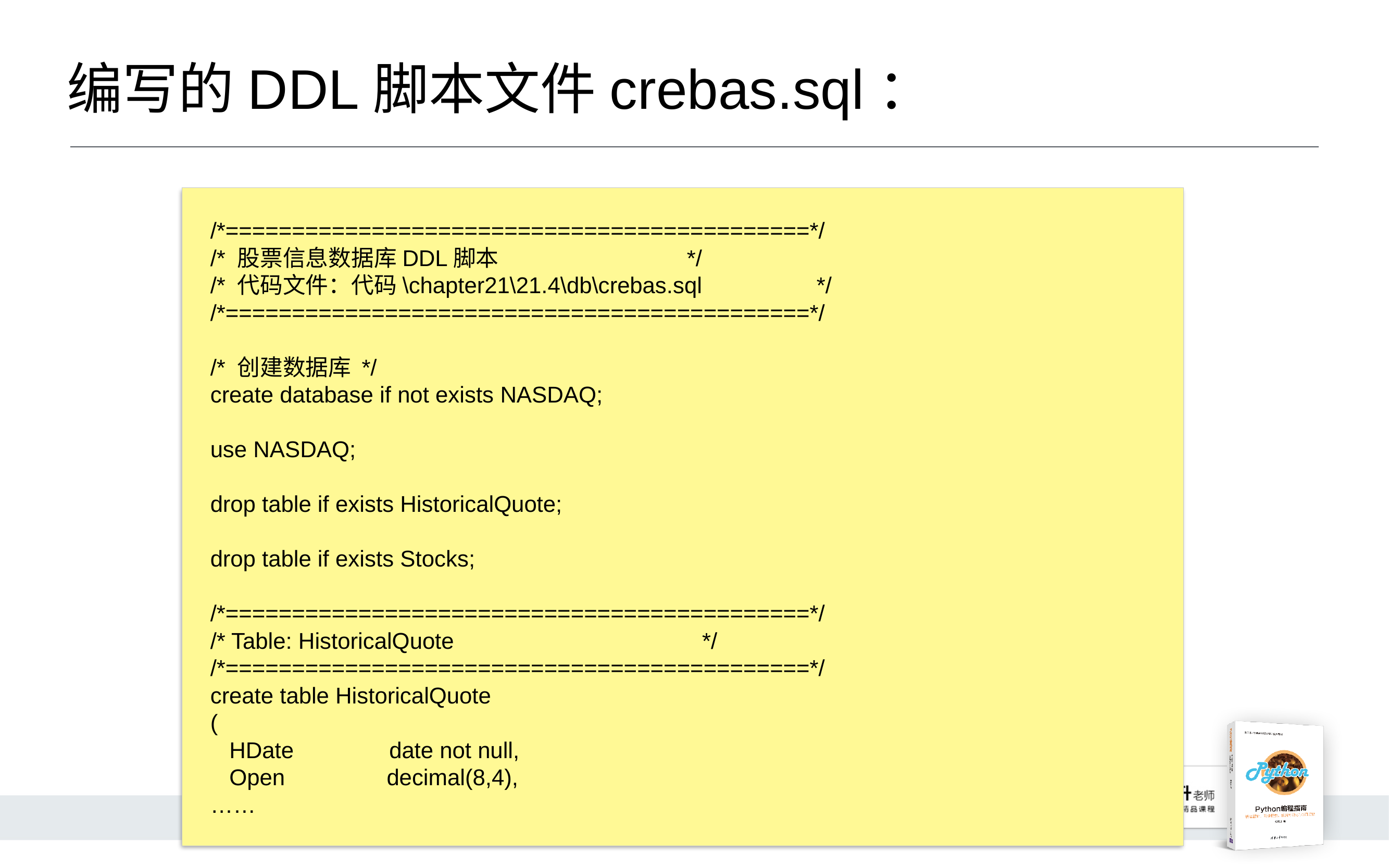

# 编写的DDL脚本文件crebas.sql：
/*============================================*/
/* 股票信息数据库DDL脚本                                    */
/* 代码文件：代码\chapter21\21.4\db\crebas.sql                  */
/*============================================*/

/* 创建数据库 */
create database if not exists NASDAQ;

use NASDAQ;

drop table if exists HistoricalQuote;

drop table if exists Stocks;

/*============================================*/
/* Table: HistoricalQuote                                       */
/*============================================*/
create table HistoricalQuote
(
   HDate               date not null,
   Open                decimal(8,4),
……